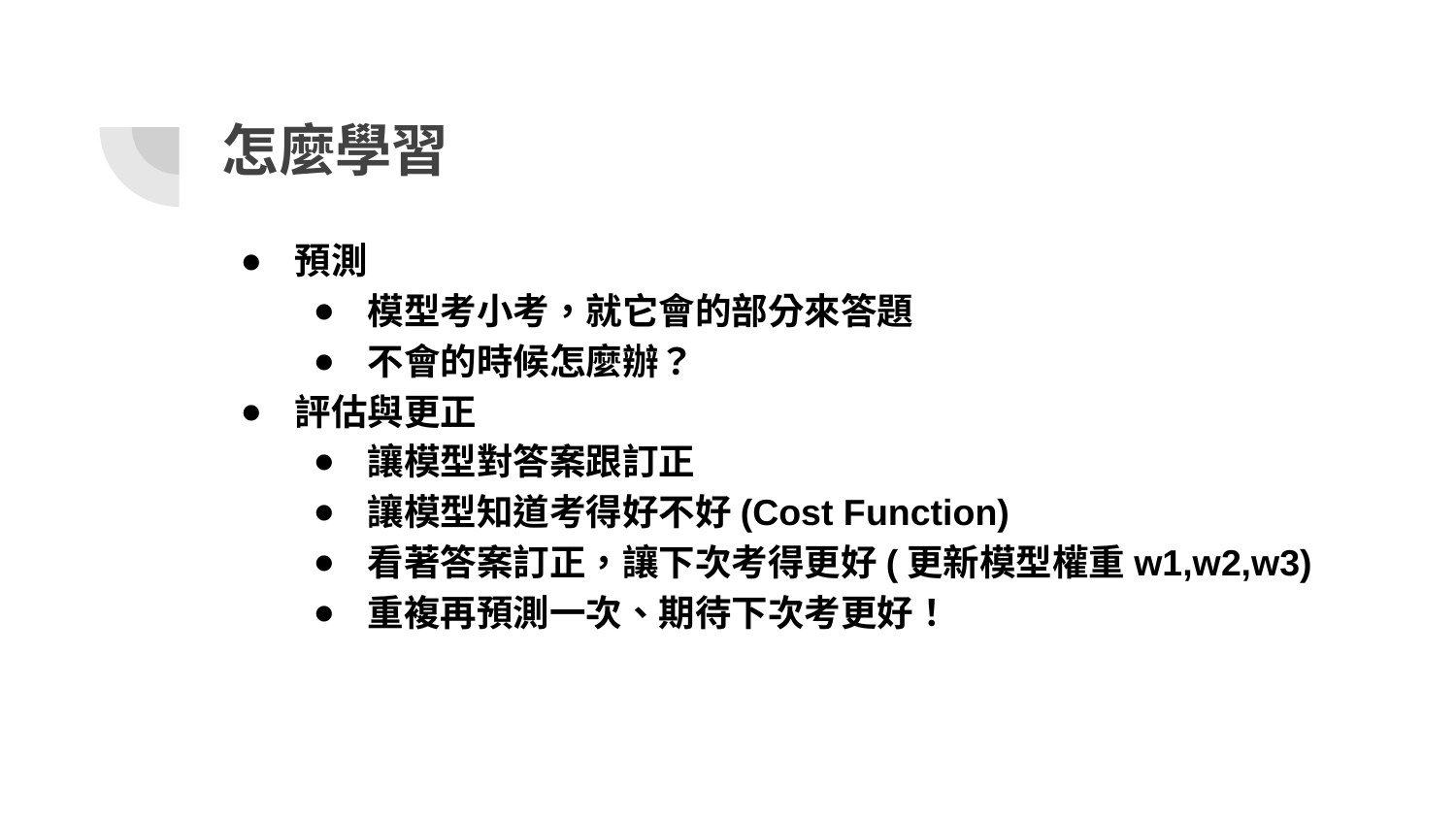

# 怎麼學習
預測
模型考小考，就它會的部分來答題
不會的時候怎麼辦？
評估與更正
讓模型對答案跟訂正
讓模型知道考得好不好(Cost Function)
看著答案訂正，讓下次考得更好(更新模型權重w1,w2,w3)
重複再預測一次、期待下次考更好！